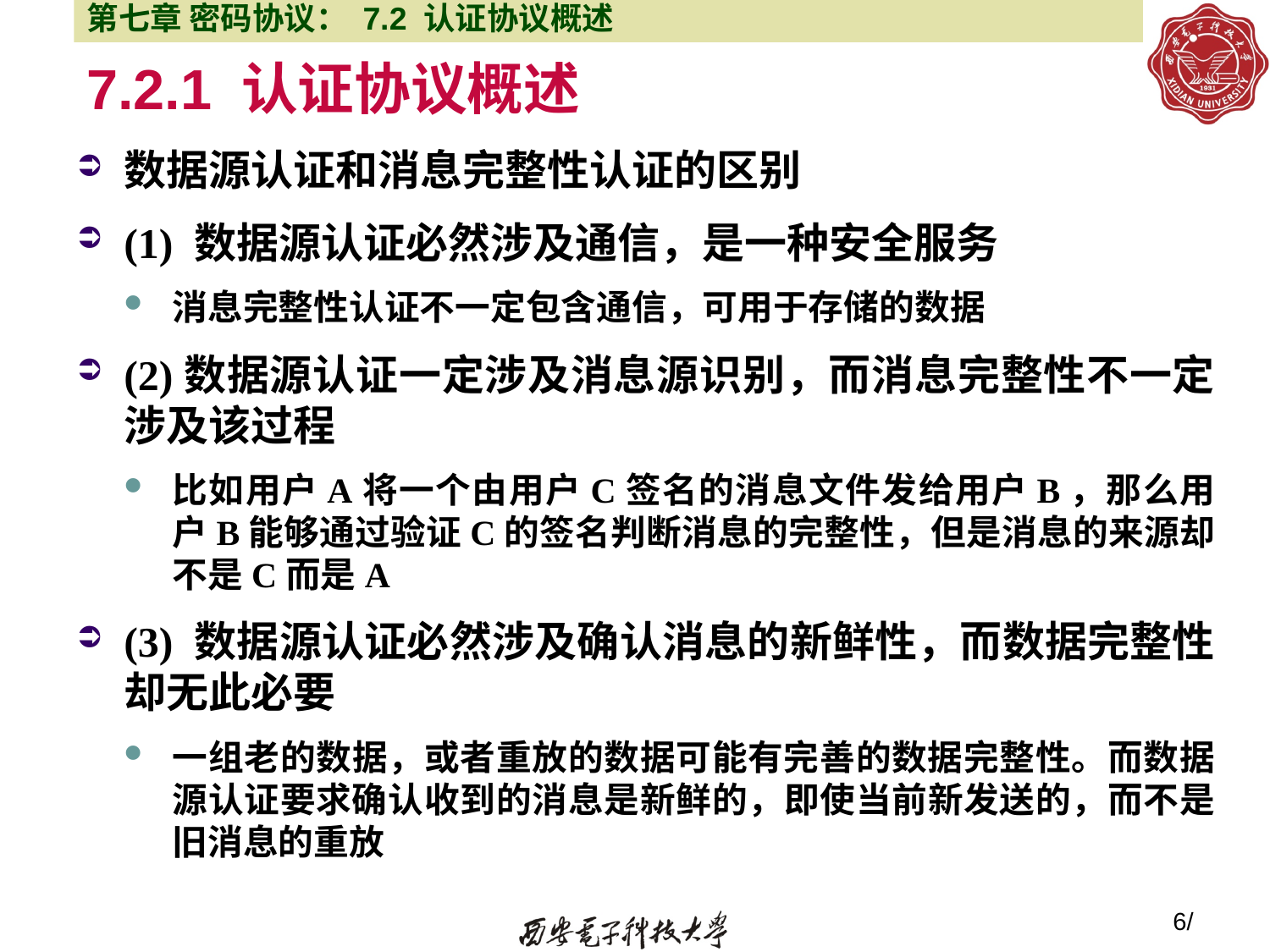

第七章 密码协议： 7.2 认证协议概述
# 7.2.1 认证协议概述
数据源认证和消息完整性认证的区别
(1) 数据源认证必然涉及通信，是一种安全服务
消息完整性认证不一定包含通信，可用于存储的数据
(2)数据源认证一定涉及消息源识别，而消息完整性不一定涉及该过程
比如用户A将一个由用户C签名的消息文件发给用户B，那么用户B能够通过验证C的签名判断消息的完整性，但是消息的来源却不是C而是A
(3) 数据源认证必然涉及确认消息的新鲜性，而数据完整性却无此必要
一组老的数据，或者重放的数据可能有完善的数据完整性。而数据源认证要求确认收到的消息是新鲜的，即使当前新发送的，而不是旧消息的重放
6/